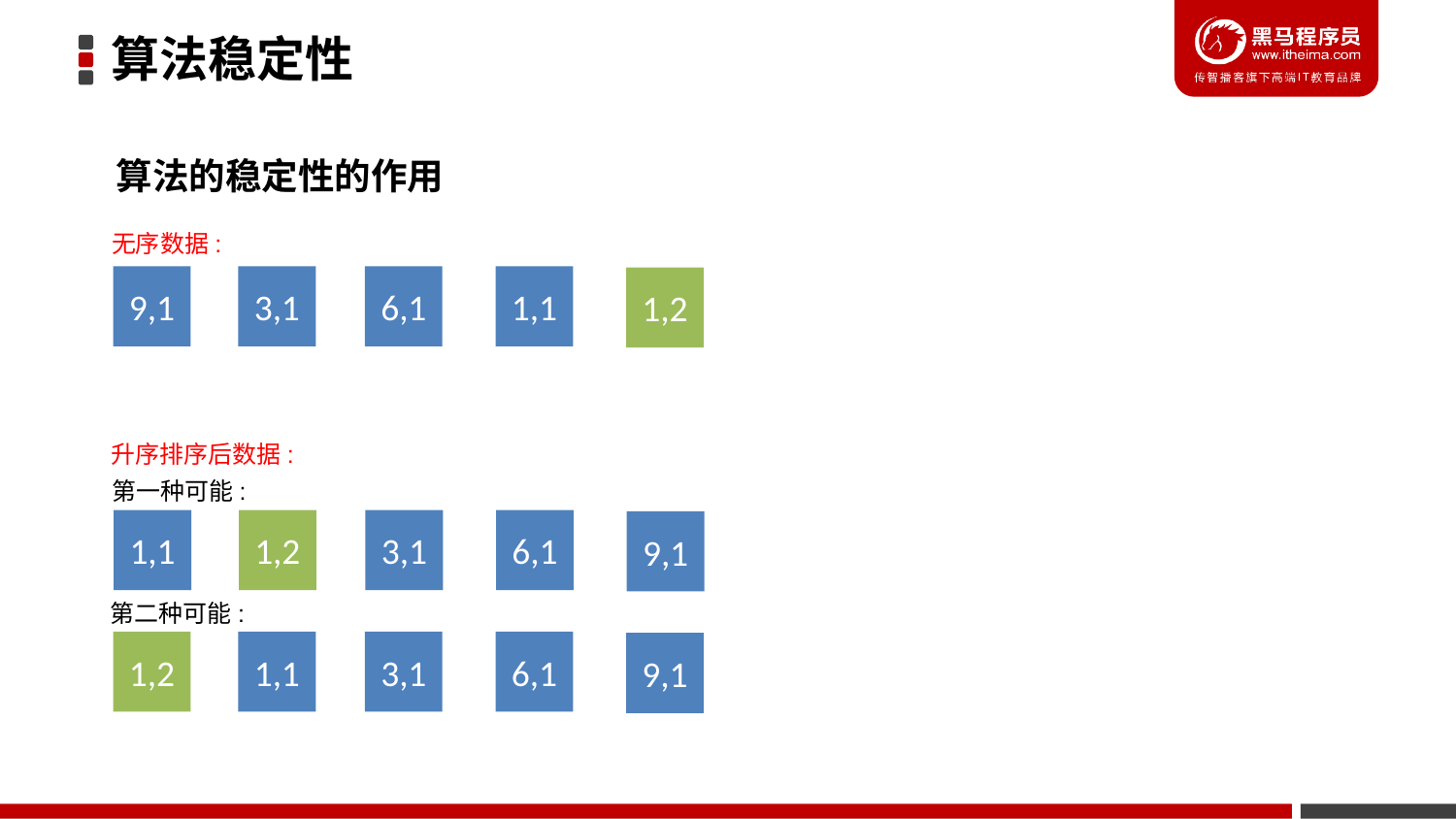

算法稳定性
算法的稳定性的作用
无序数据:
9,1
3,1
6,1
1,1
1,2
升序排序后数据:
第一种可能:
1,1
1,2
3,1
6,1
9,1
第二种可能:
1,2
1,1
3,1
6,1
9,1